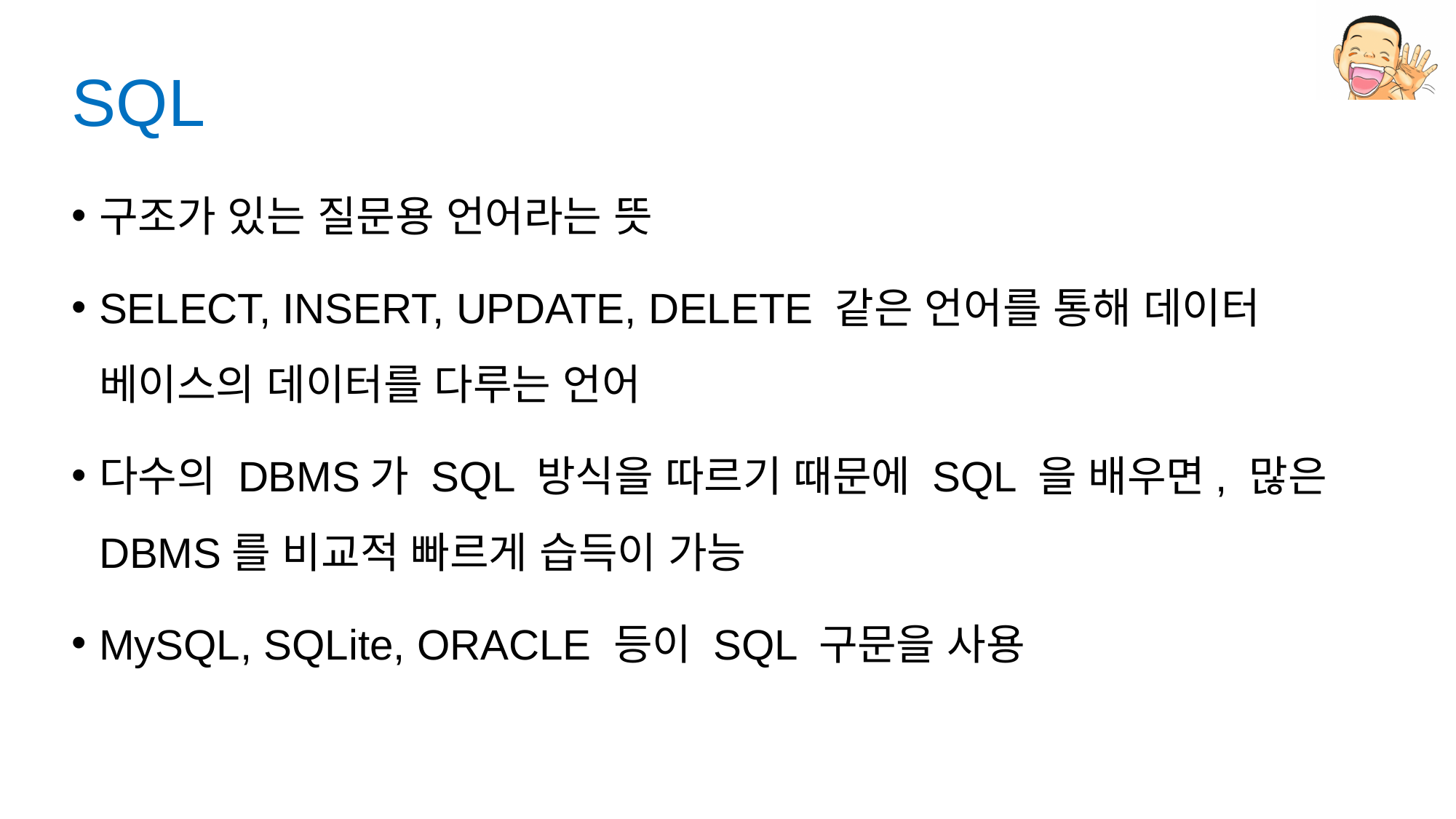

# SQL
구조가 있는 질문용 언어라는 뜻
SELECT, INSERT, UPDATE, DELETE 같은 언어를 통해 데이터 베이스의 데이터를 다루는 언어
다수의 DBMS가 SQL 방식을 따르기 때문에 SQL 을 배우면, 많은 DBMS를 비교적 빠르게 습득이 가능
MySQL, SQLite, ORACLE 등이 SQL 구문을 사용